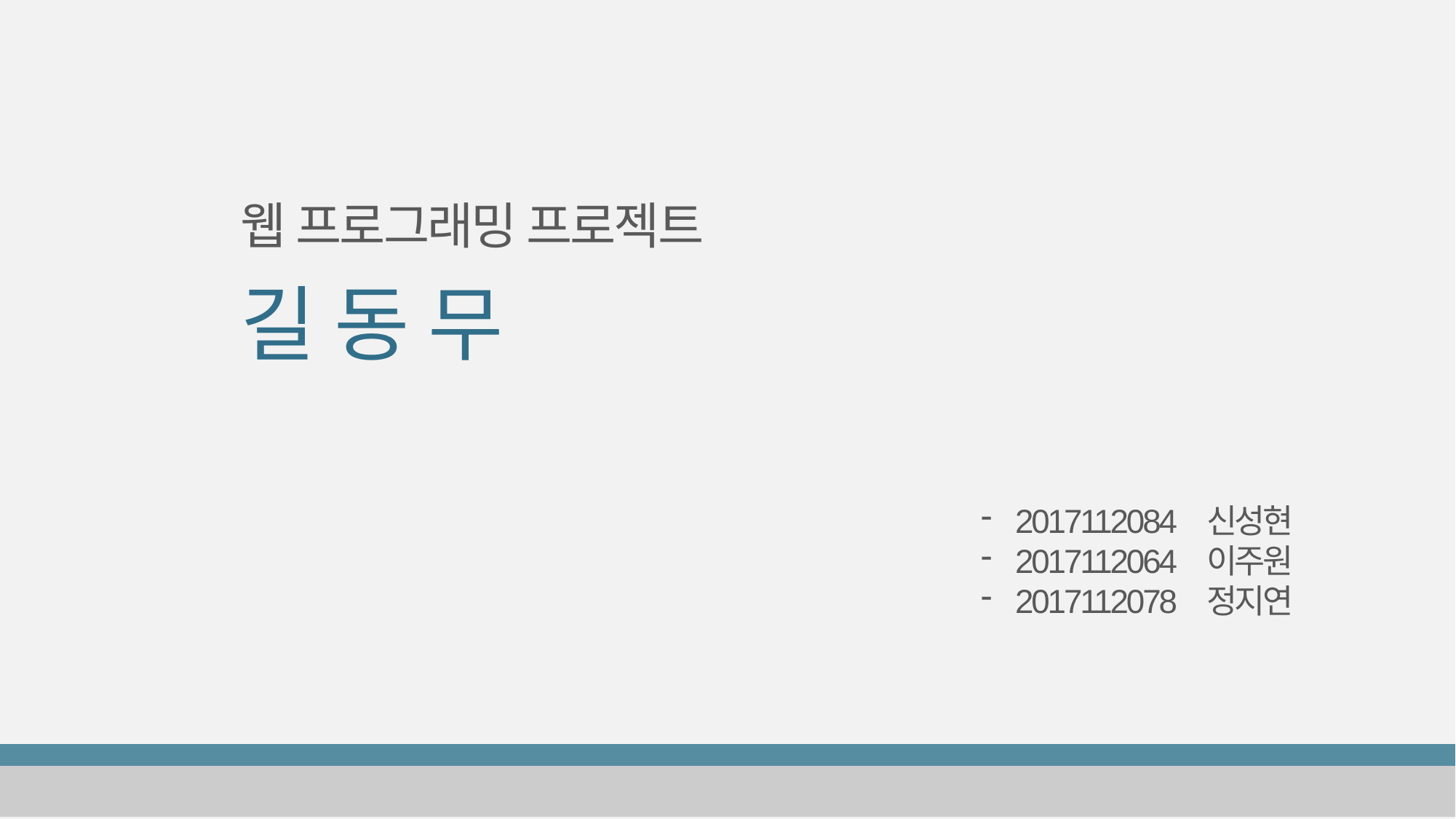

웹 프로그래밍 프로젝트

길 동 무
2017112084   신성현
2017112064   이주원
2017112078   정지연